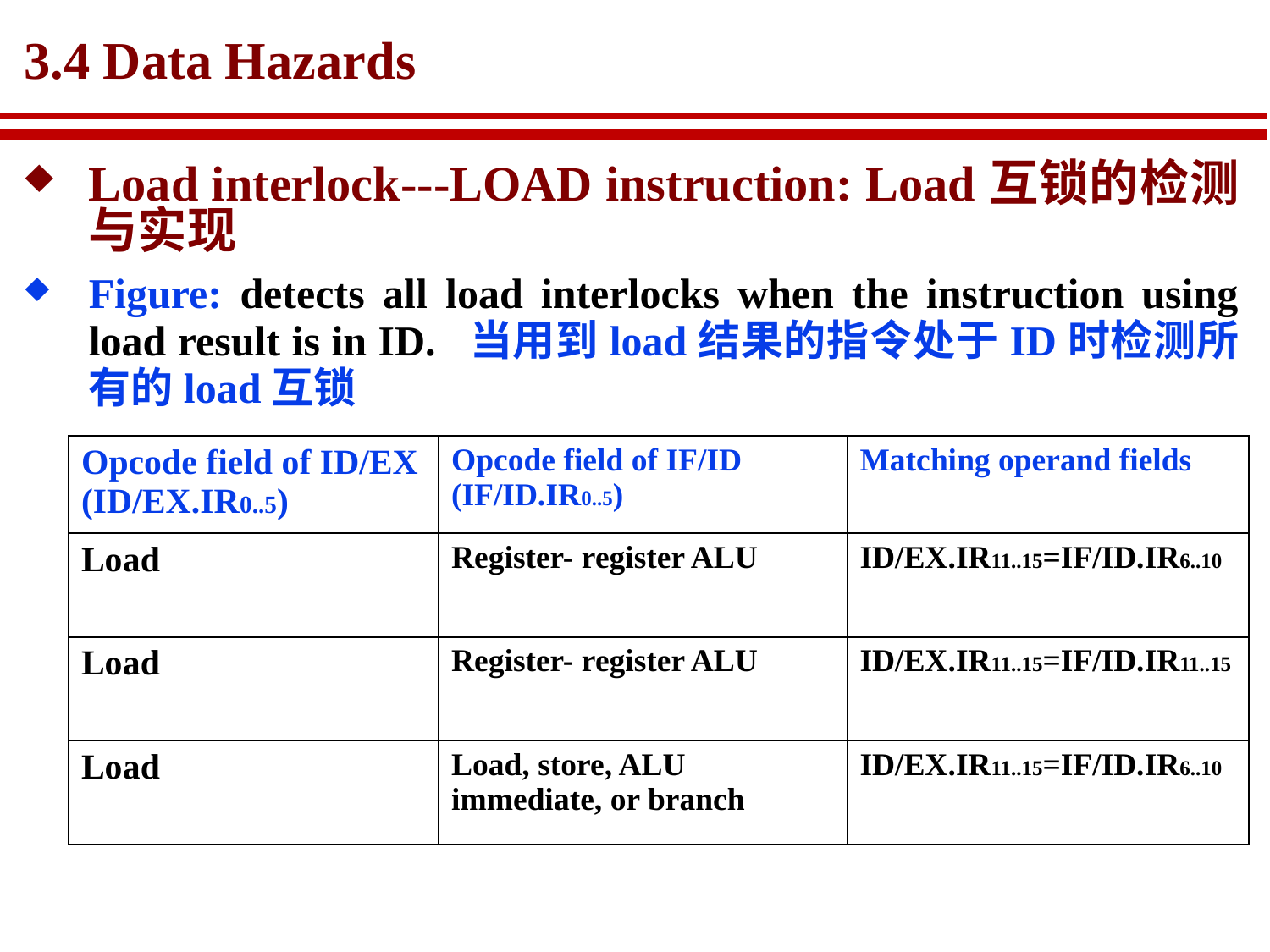

# 3.4 Data Hazards
Load interlock---LOAD instruction: Load互锁的检测与实现
Figure: detects all load interlocks when the instruction using load result is in ID.  当用到load结果的指令处于ID时检测所有的load互锁

| Opcode field of ID/EX (ID/EX.IR0..5) | Opcode field of IF/ID (IF/ID.IR0..5) | Matching operand fields |
| --- | --- | --- |
| Load | Register- register ALU | ID/EX.IR11..15=IF/ID.IR6..10 |
| Load | Register- register ALU | ID/EX.IR11..15=IF/ID.IR11..15 |
| Load | Load, store, ALU immediate, or branch | ID/EX.IR11..15=IF/ID.IR6..10 |